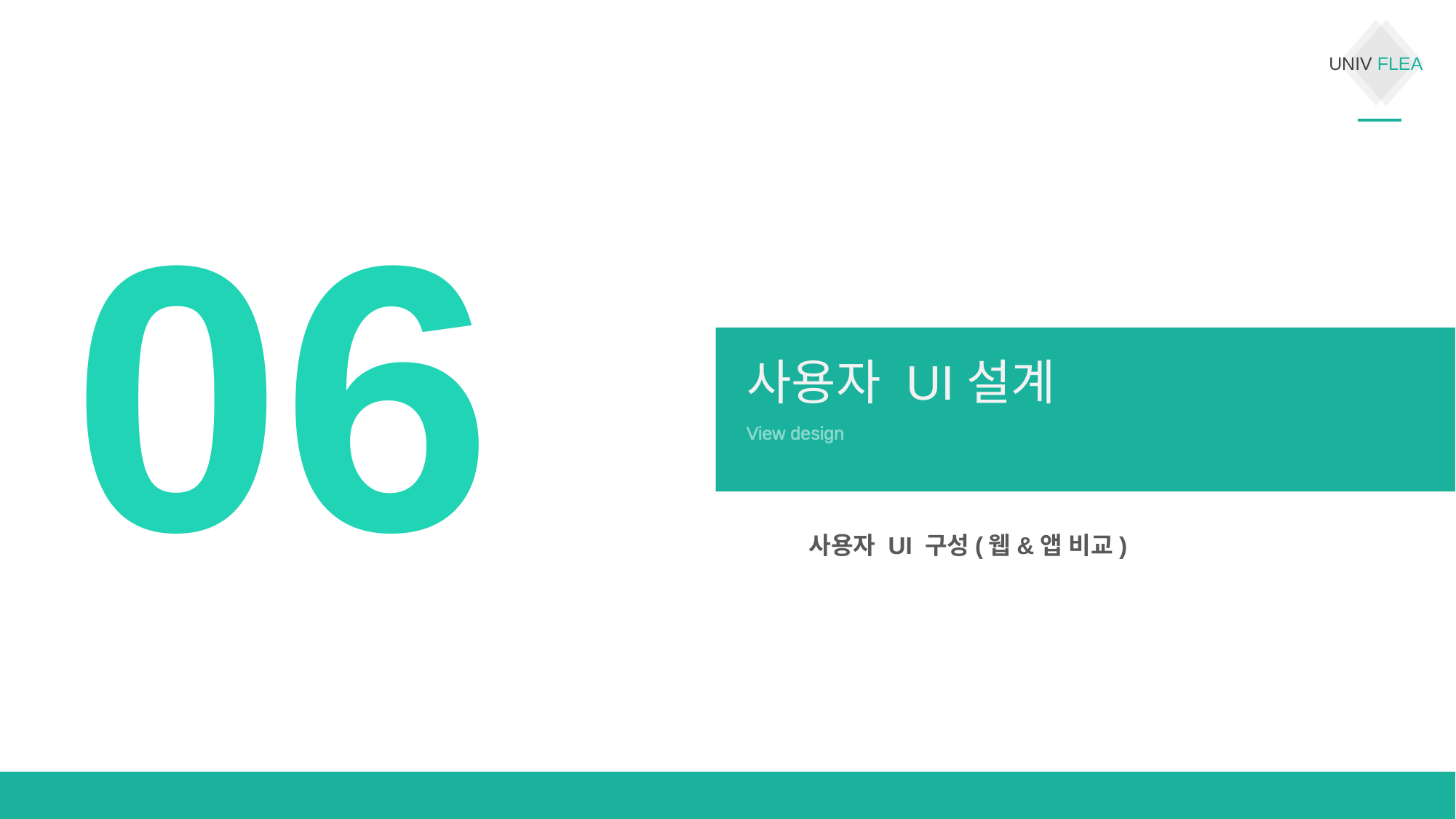

06

사용자 UI설계
View design
사용자 UI 구성(웹&앱 비교)